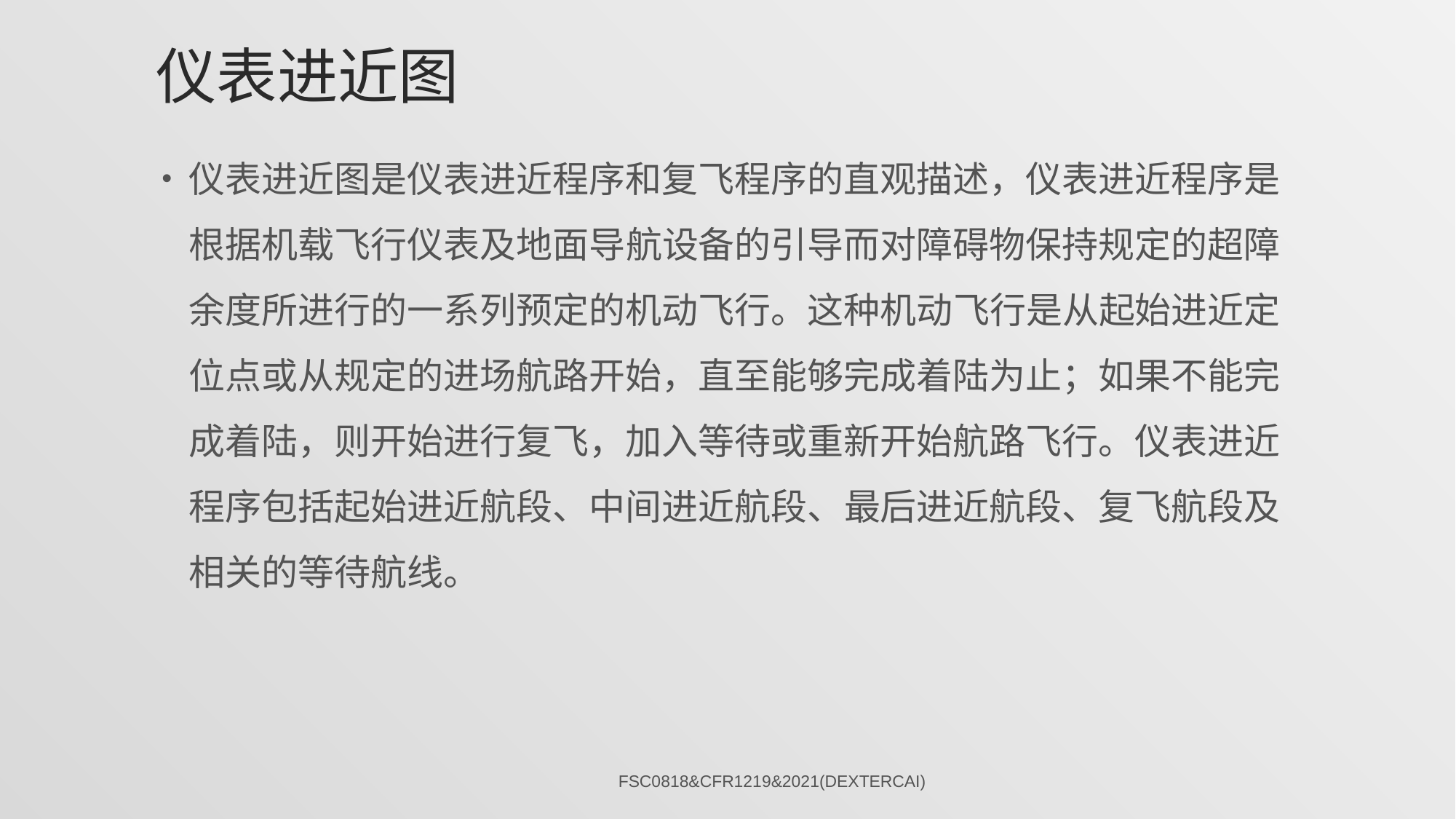

# 仪表进近图
仪表进近图是仪表进近程序和复飞程序的直观描述，仪表进近程序是根据机载飞行仪表及地面导航设备的引导而对障碍物保持规定的超障余度所进行的一系列预定的机动飞行。这种机动飞行是从起始进近定位点或从规定的进场航路开始，直至能够完成着陆为止；如果不能完成着陆，则开始进行复飞，加入等待或重新开始航路飞行。仪表进近程序包括起始进近航段、中间进近航段、最后进近航段、复飞航段及相关的等待航线。
FSC0818&CFR1219&2021(DexterCai)